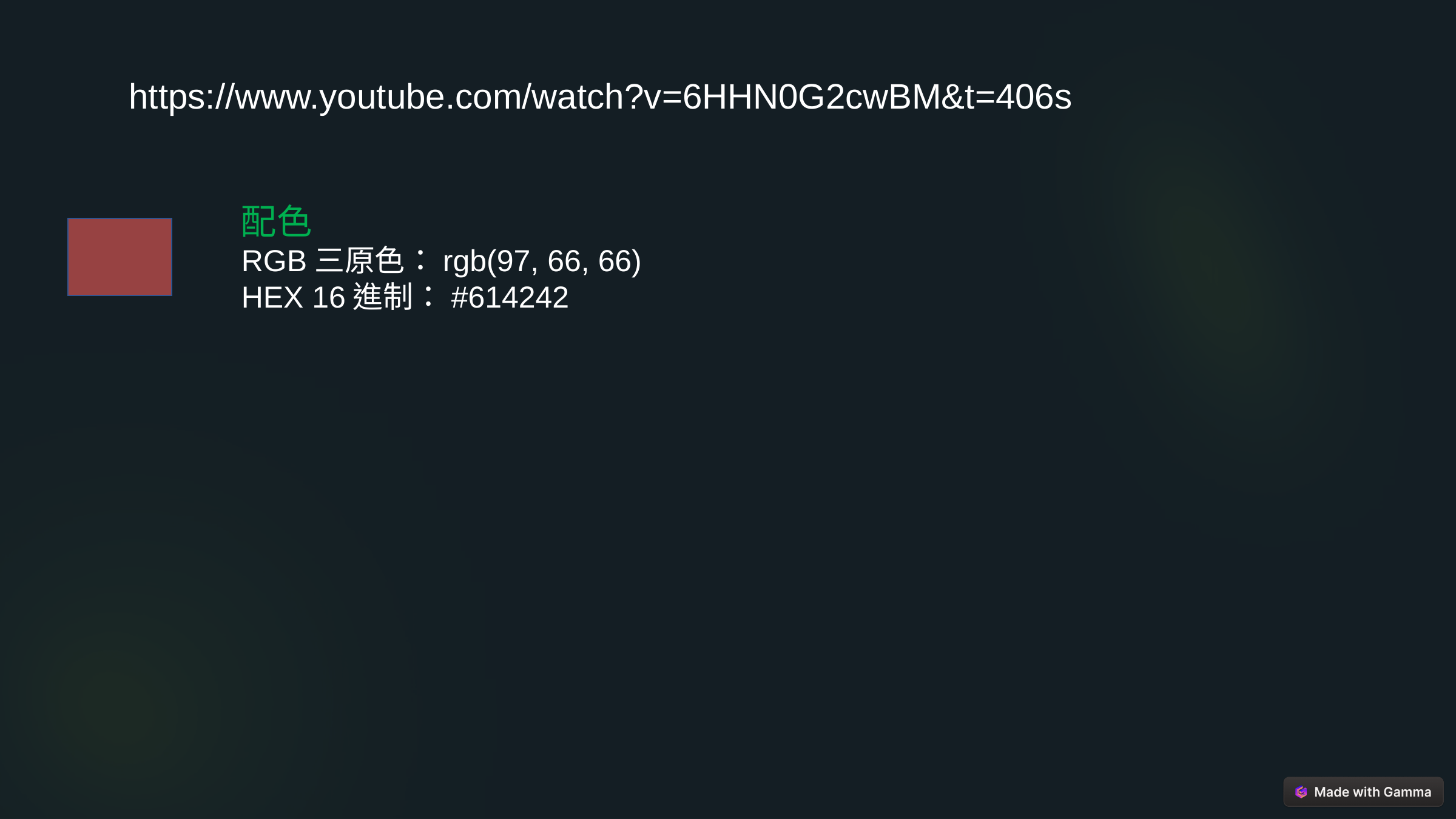

https://www.youtube.com/watch?v=6HHN0G2cwBM&t=406s
配色
RGB三原色：rgb(97, 66, 66)
HEX 16進制：#614242